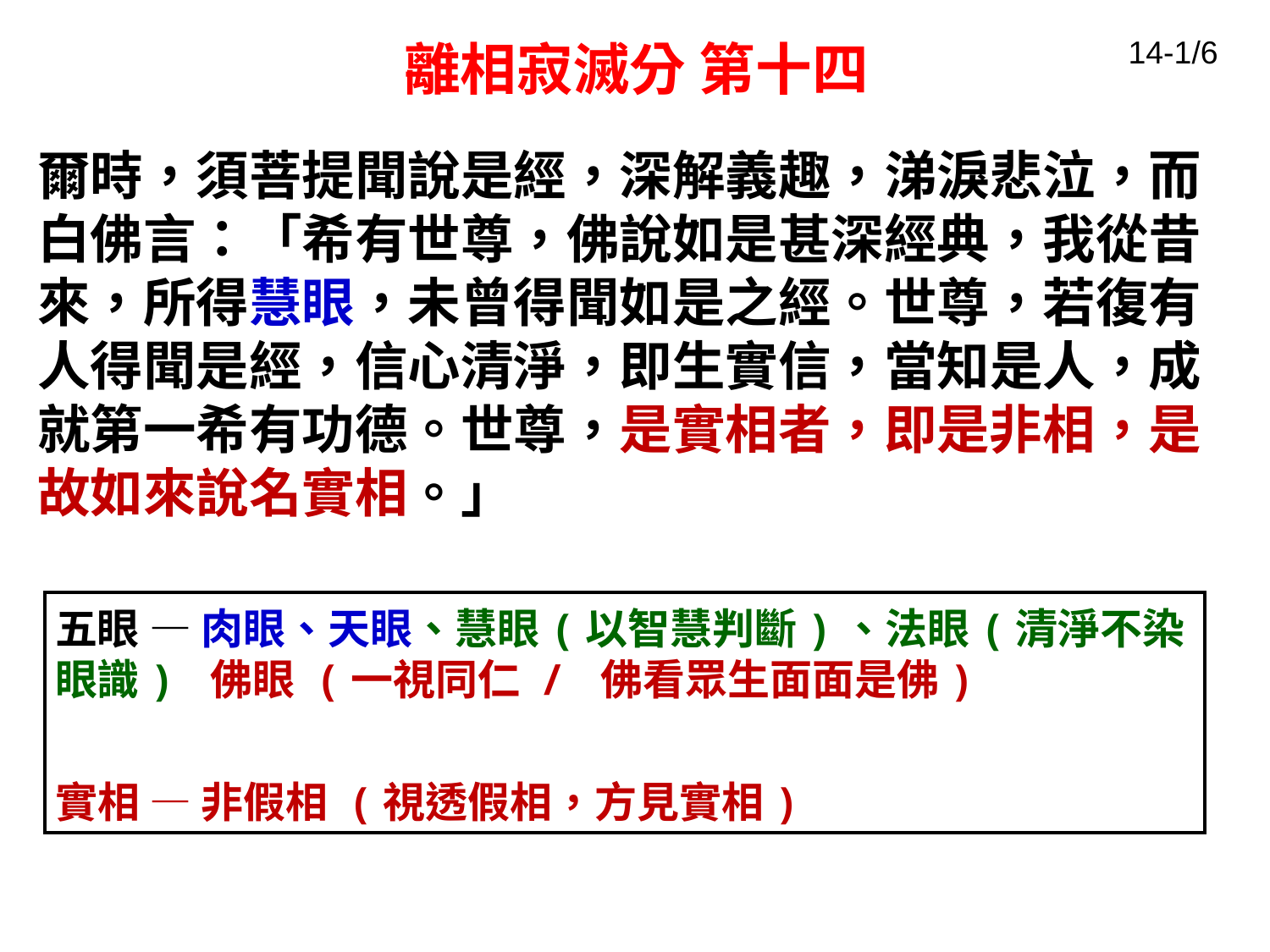

14-1/6
# 離相寂滅分 第十四
爾時，須菩提聞說是經，深解義趣，涕淚悲泣，而白佛言：「希有世尊，佛說如是甚深經典，我從昔來，所得慧眼，未曾得聞如是之經。世尊，若復有人得聞是經，信心清淨，即生實信，當知是人，成就第一希有功德。世尊，是實相者，即是非相，是故如來說名實相。」
五眼 — 肉眼、天眼、慧眼(以智慧判斷)、法眼(清淨不染眼識) 佛眼 (一視同仁 / 佛看眾生面面是佛)

實相 — 非假相 (視透假相，方見實相)